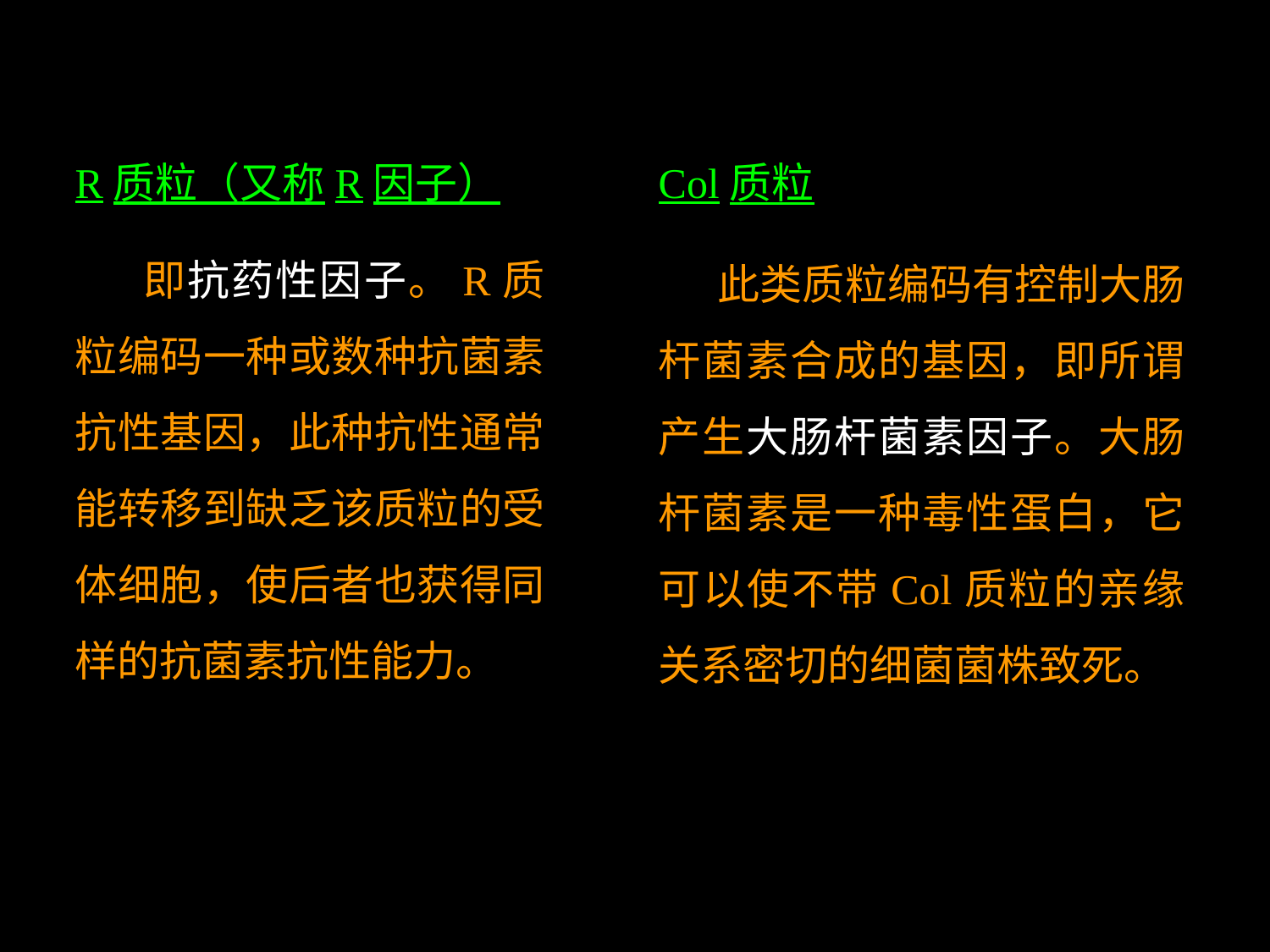

R质粒（又称R因子）
     即抗药性因子。R质粒编码一种或数种抗菌素抗性基因，此种抗性通常能转移到缺乏该质粒的受体细胞，使后者也获得同样的抗菌素抗性能力。
Col质粒
     此类质粒编码有控制大肠杆菌素合成的基因，即所谓产生大肠杆菌素因子。大肠杆菌素是一种毒性蛋白，它可以使不带Col质粒的亲缘关系密切的细菌菌株致死。